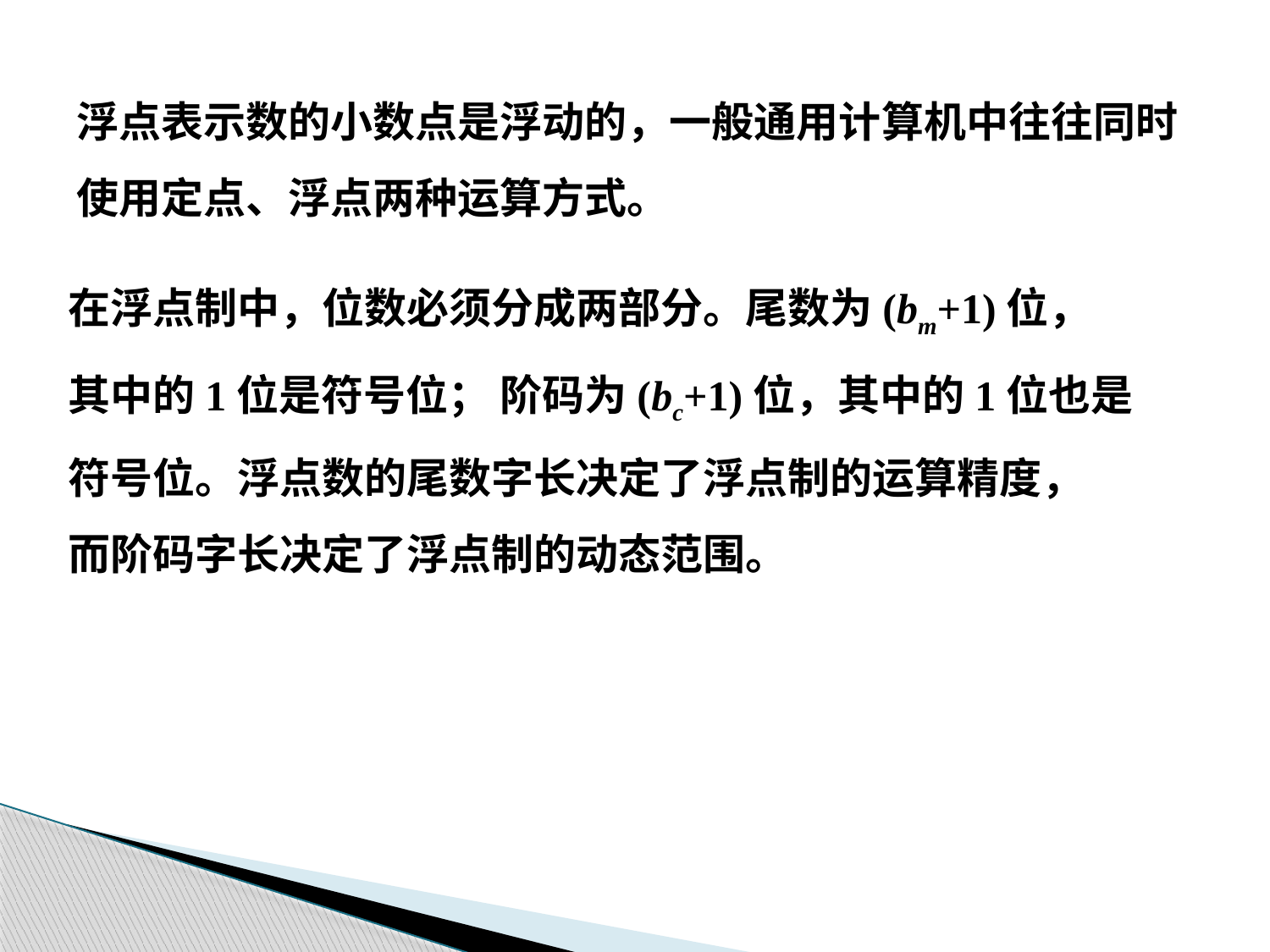

浮点表示数的小数点是浮动的，一般通用计算机中往往同时
使用定点、浮点两种运算方式。
在浮点制中，位数必须分成两部分。尾数为(bm+1)位，
其中的1位是符号位； 阶码为(bc+1)位，其中的1位也是
符号位。浮点数的尾数字长决定了浮点制的运算精度，
而阶码字长决定了浮点制的动态范围。